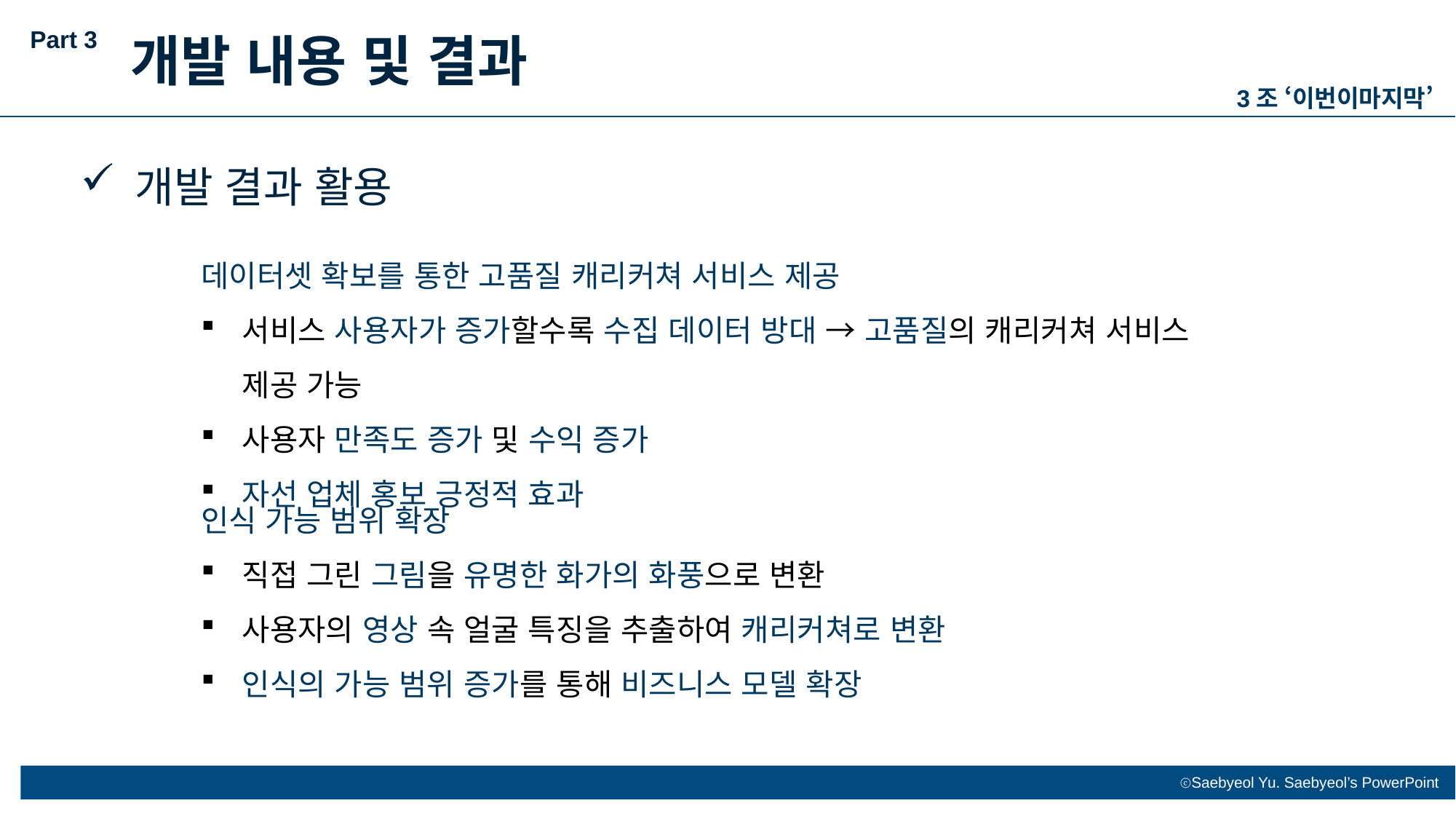

Part 3
개발 내용 및 결과
3조 ‘이번이마지막’
개발 결과 활용
데이터셋 확보를 통한 고품질 캐리커쳐 서비스 제공
서비스 사용자가 증가할수록 수집 데이터 방대 → 고품질의 캐리커쳐 서비스 제공 가능
사용자 만족도 증가 및 수익 증가
자선 업체 홍보 긍정적 효과

인식 가능 범위 확장
직접 그린 그림을 유명한 화가의 화풍으로 변환
사용자의 영상 속 얼굴 특징을 추출하여 캐리커쳐로 변환
인식의 가능 범위 증가를 통해 비즈니스 모델 확장